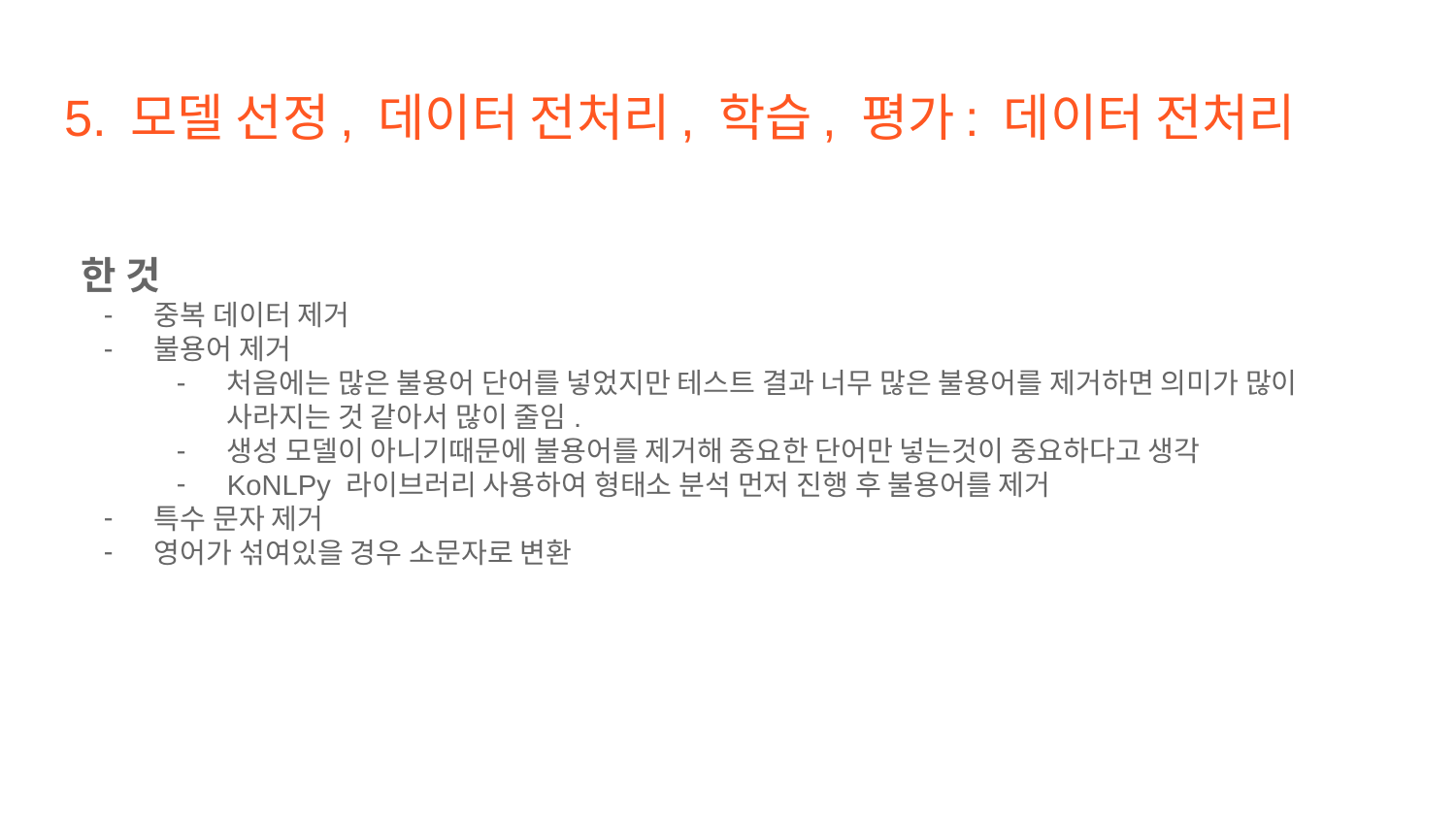

# 5. 모델 선정, 데이터 전처리, 학습, 평가: 데이터 전처리

한 것
중복 데이터 제거
불용어 제거
처음에는 많은 불용어 단어를 넣었지만 테스트 결과 너무 많은 불용어를 제거하면 의미가 많이 사라지는 것 같아서 많이 줄임.
생성 모델이 아니기때문에 불용어를 제거해 중요한 단어만 넣는것이 중요하다고 생각
KoNLPy 라이브러리 사용하여 형태소 분석 먼저 진행 후 불용어를 제거
특수 문자 제거
영어가 섞여있을 경우 소문자로 변환